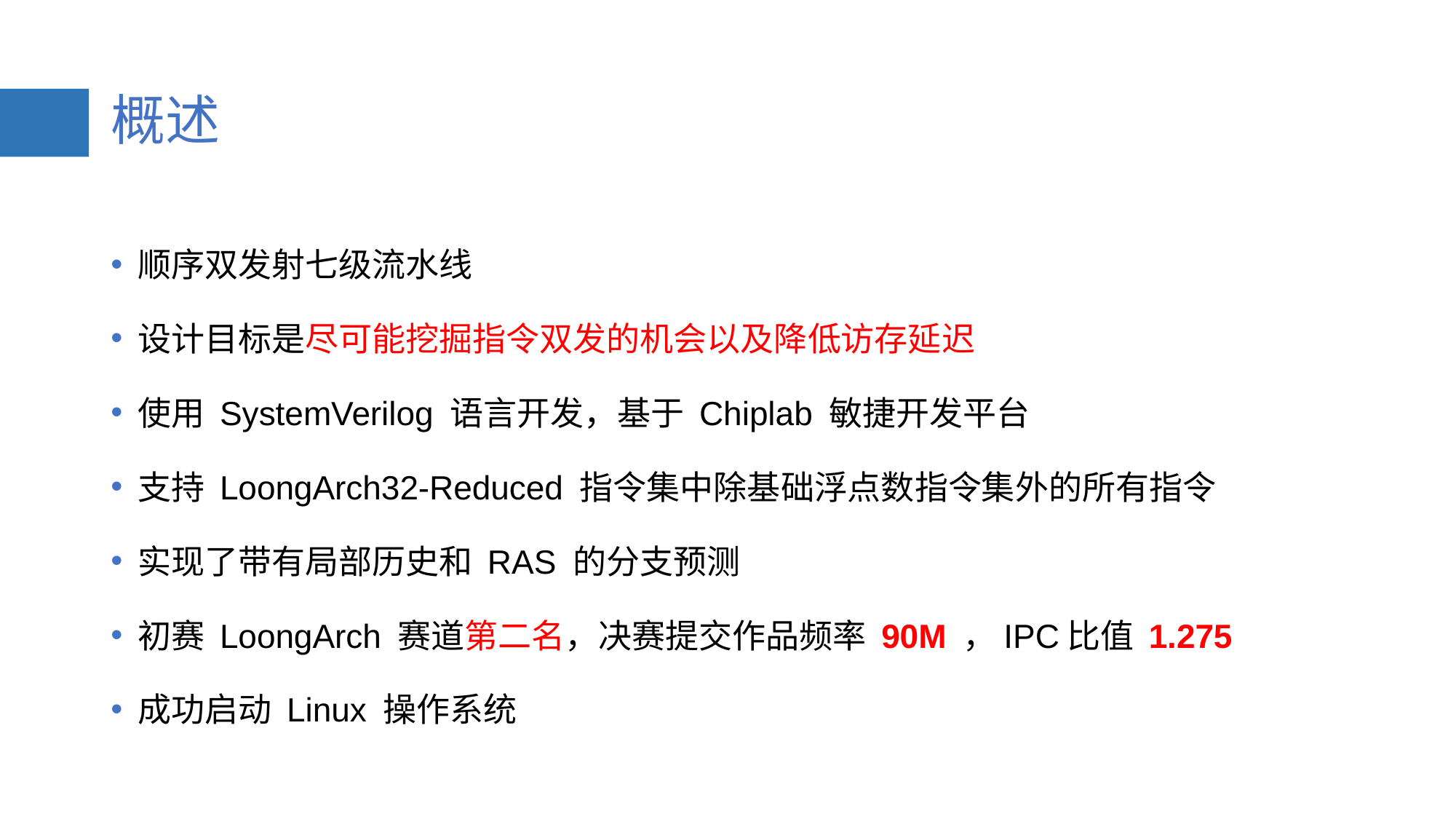

# 概述
顺序双发射七级流水线
设计目标是尽可能挖掘指令双发的机会以及降低访存延迟
使用 SystemVerilog 语言开发，基于 Chiplab 敏捷开发平台
支持 LoongArch32-Reduced 指令集中除基础浮点数指令集外的所有指令
实现了带有局部历史和 RAS 的分支预测
初赛 LoongArch 赛道第二名，决赛提交作品频率 90M ，IPC比值 1.275
成功启动 Linux 操作系统